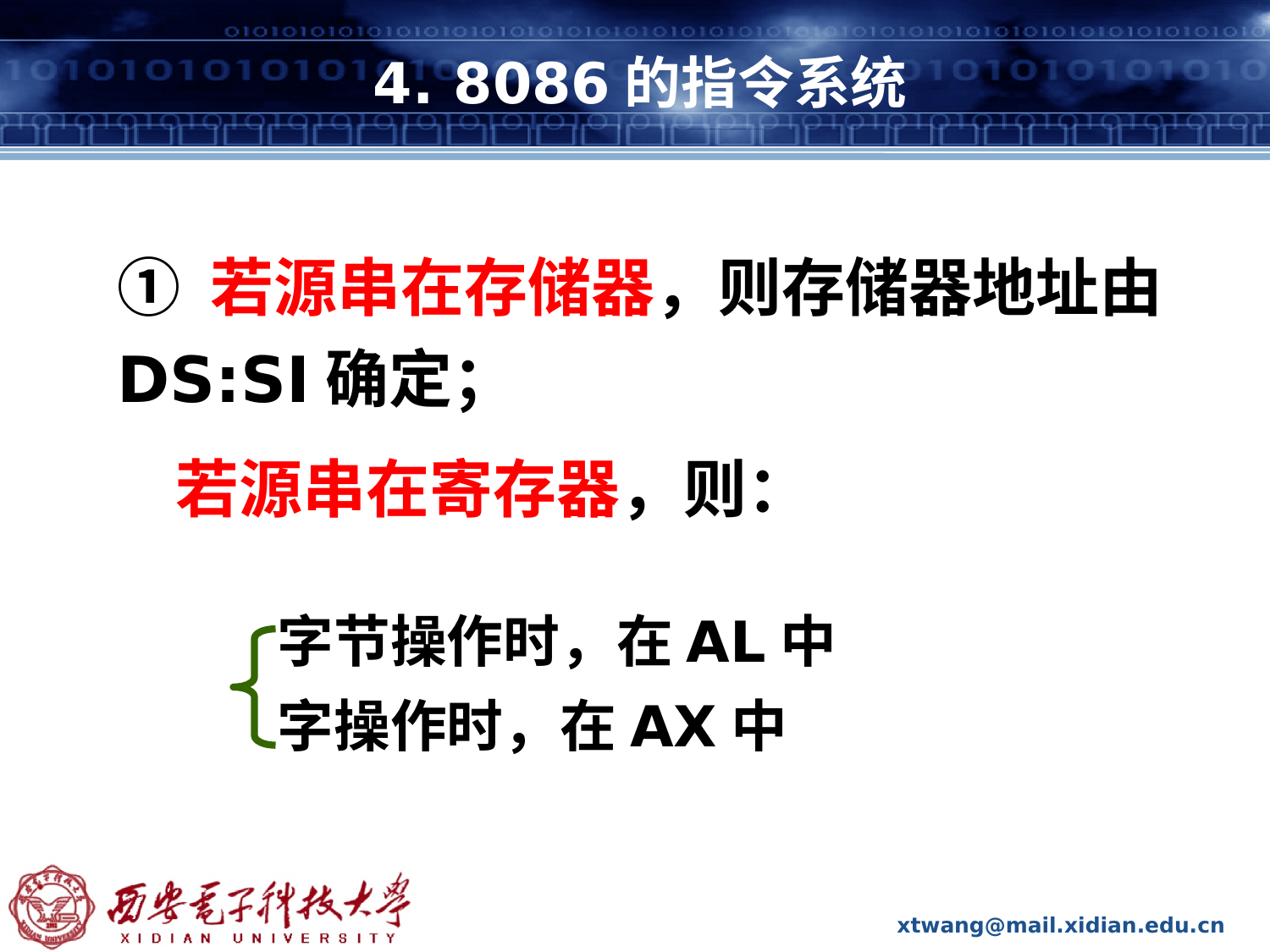

# 4. 8086的指令系统
① 若源串在存储器，则存储器地址由DS:SI确定；
   若源串在寄存器，则：
字节操作时，在AL中

字操作时，在AX中